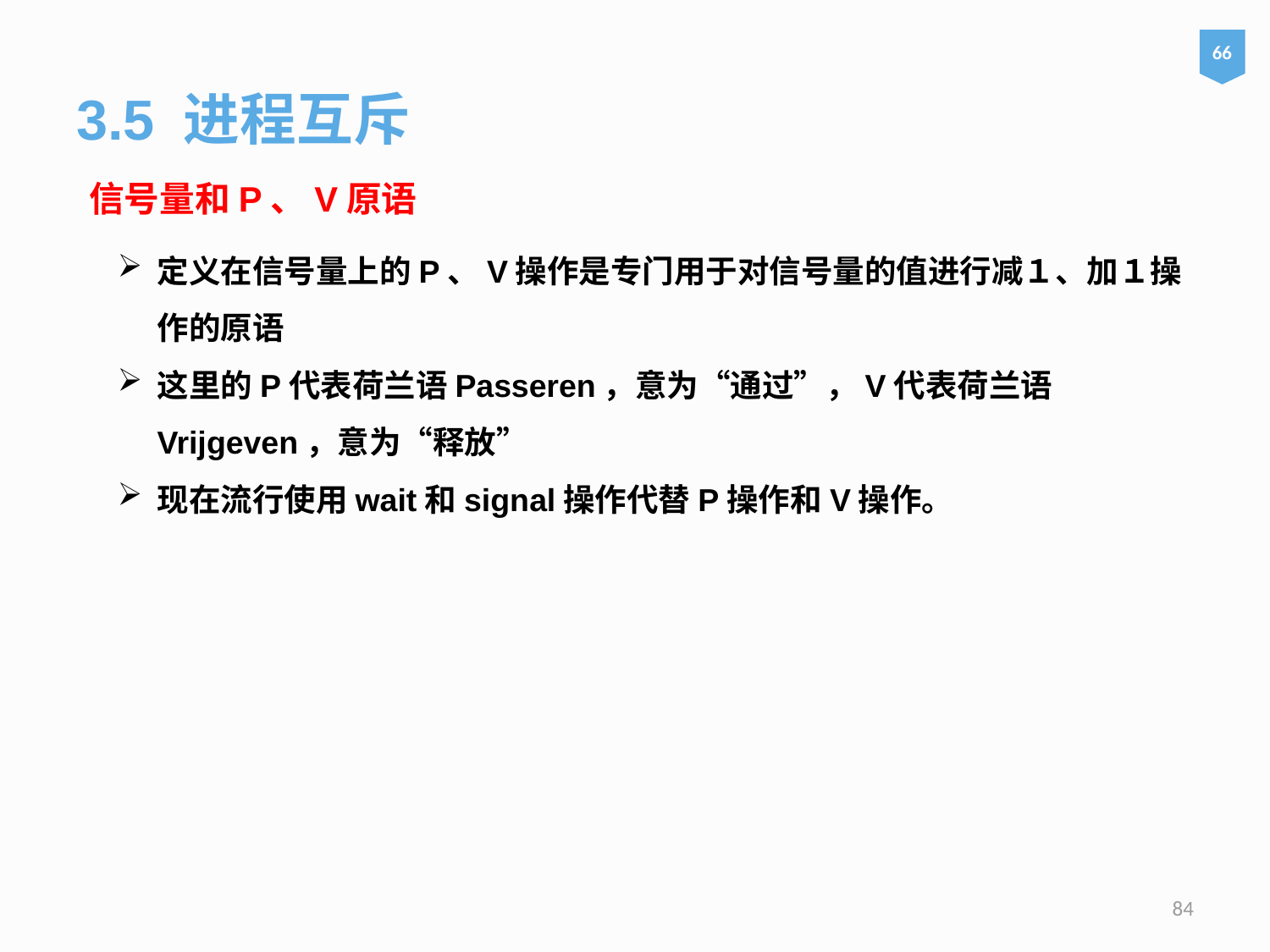

66
3.5 进程互斥
信号量和P、V原语

定义在信号量上的P、V操作是专门用于对信号量的值进行减１、加１操作的原语
这里的P代表荷兰语Passeren，意为“通过”，V代表荷兰语Vrijgeven，意为“释放”
现在流行使用wait和signal操作代替P操作和V操作。
84